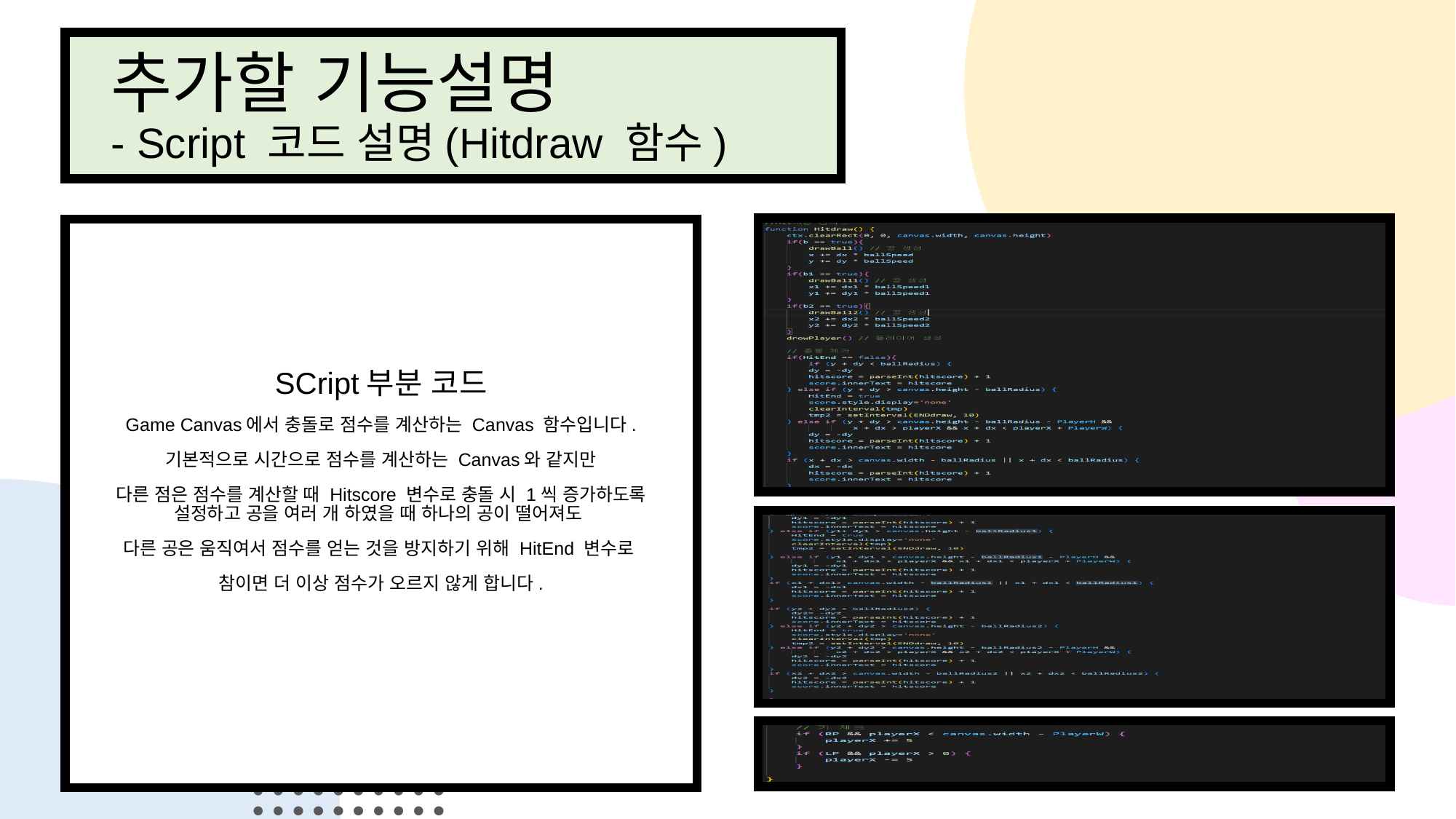

# 추가할 기능설명 - Script 코드 설명(Hitdraw 함수)

SCript부분 코드
Game Canvas에서 충돌로 점수를 계산하는 Canvas 함수입니다.
기본적으로 시간으로 점수를 계산하는 Canvas와 같지만
다른 점은 점수를 계산할 때 Hitscore 변수로 충돌 시 1씩 증가하도록 설정하고 공을 여러 개 하였을 때 하나의 공이 떨어져도
다른 공은 움직여서 점수를 얻는 것을 방지하기 위해 HitEnd 변수로
참이면 더 이상 점수가 오르지 않게 합니다.